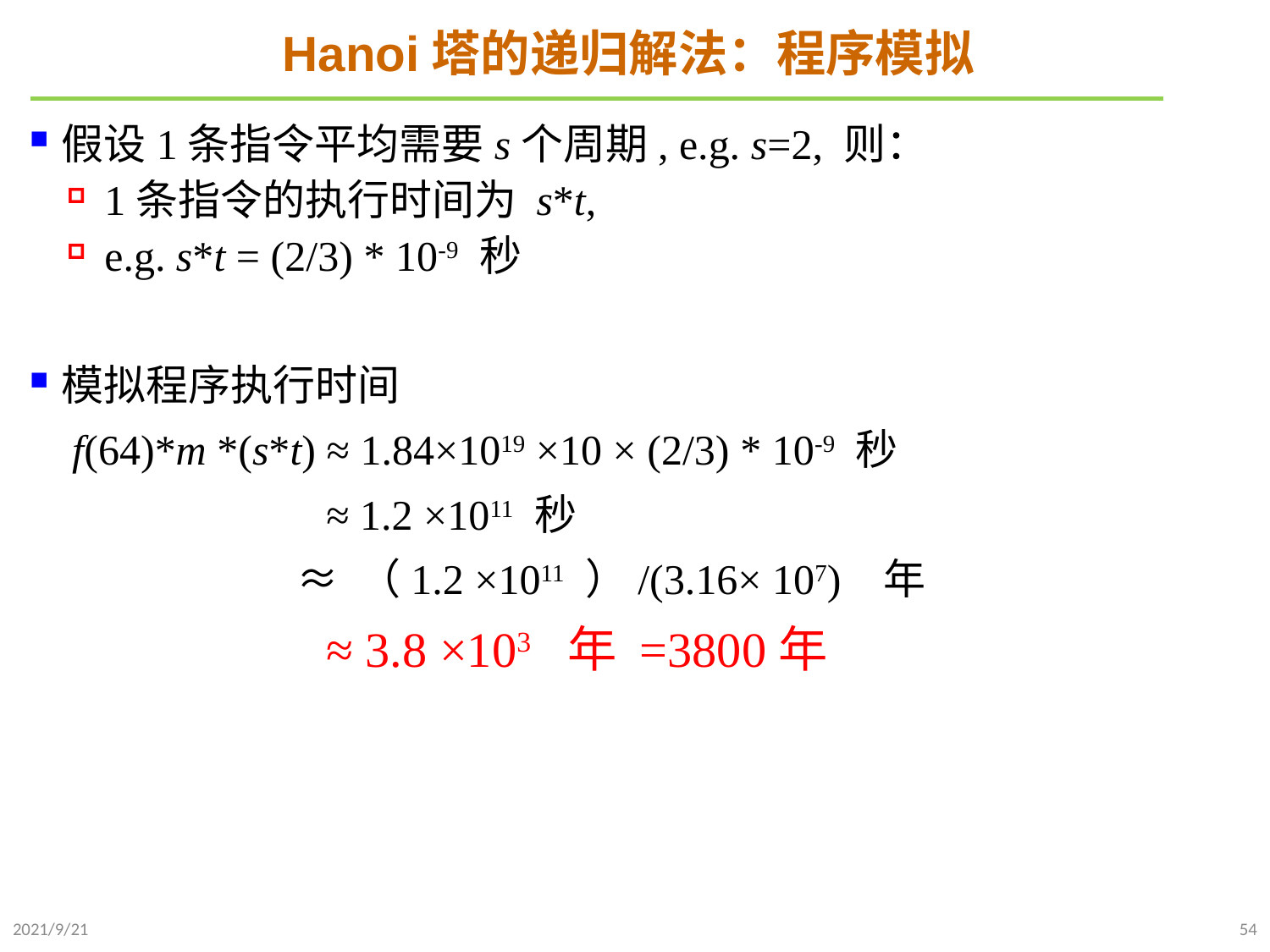

# Hanoi塔的递归解法：程序模拟
假设1条指令平均需要s个周期, e.g. s=2, 则：
1条指令的执行时间为 s*t,
e.g. s*t = (2/3) * 10-9 秒

模拟程序执行时间
    f(64)*m *(s*t) ≈ 1.84×1019 ×10 × (2/3) * 10-9 秒
                            ≈ 1.2 ×1011 秒
                            ≈ （1.2 ×1011 ）/(3.16× 107)   年
                            ≈ 3.8 ×103  年 =3800年

2021/9/21
54